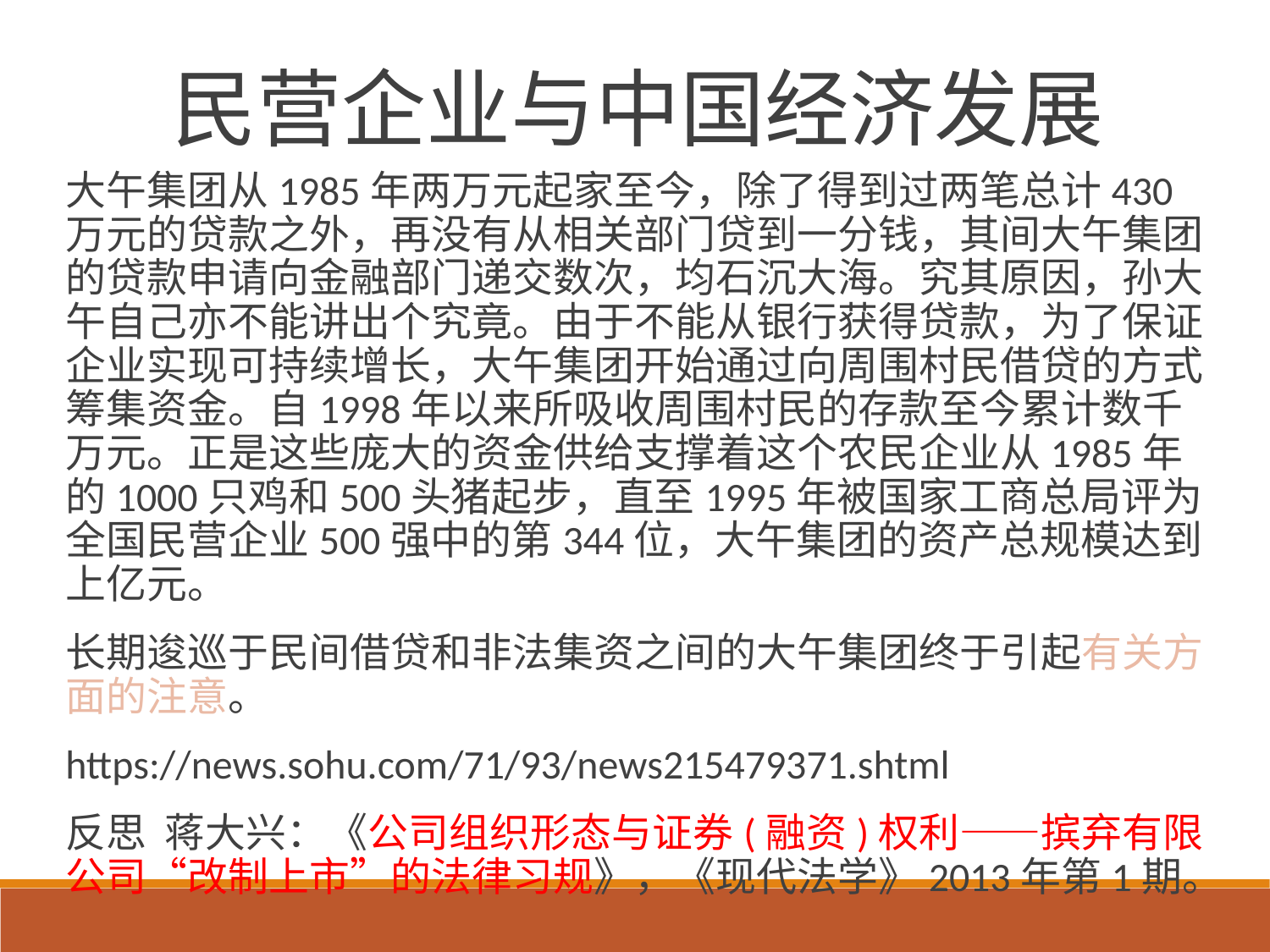

# 民营企业与中国经济发展
大午集团从1985年两万元起家至今，除了得到过两笔总计430万元的贷款之外，再没有从相关部门贷到一分钱，其间大午集团的贷款申请向金融部门递交数次，均石沉大海。究其原因，孙大午自己亦不能讲出个究竟。由于不能从银行获得贷款，为了保证企业实现可持续增长，大午集团开始通过向周围村民借贷的方式筹集资金。自1998年以来所吸收周围村民的存款至今累计数千万元。正是这些庞大的资金供给支撑着这个农民企业从1985年的1000只鸡和500头猪起步，直至1995年被国家工商总局评为全国民营企业500强中的第344位，大午集团的资产总规模达到上亿元。
长期逡巡于民间借贷和非法集资之间的大午集团终于引起有关方面的注意。
https://news.sohu.com/71/93/news215479371.shtml
反思  蒋大兴：《公司组织形态与证券(融资)权利——摈弃有限公司“改制上市”的法律习规》，《现代法学》2013年第1期。